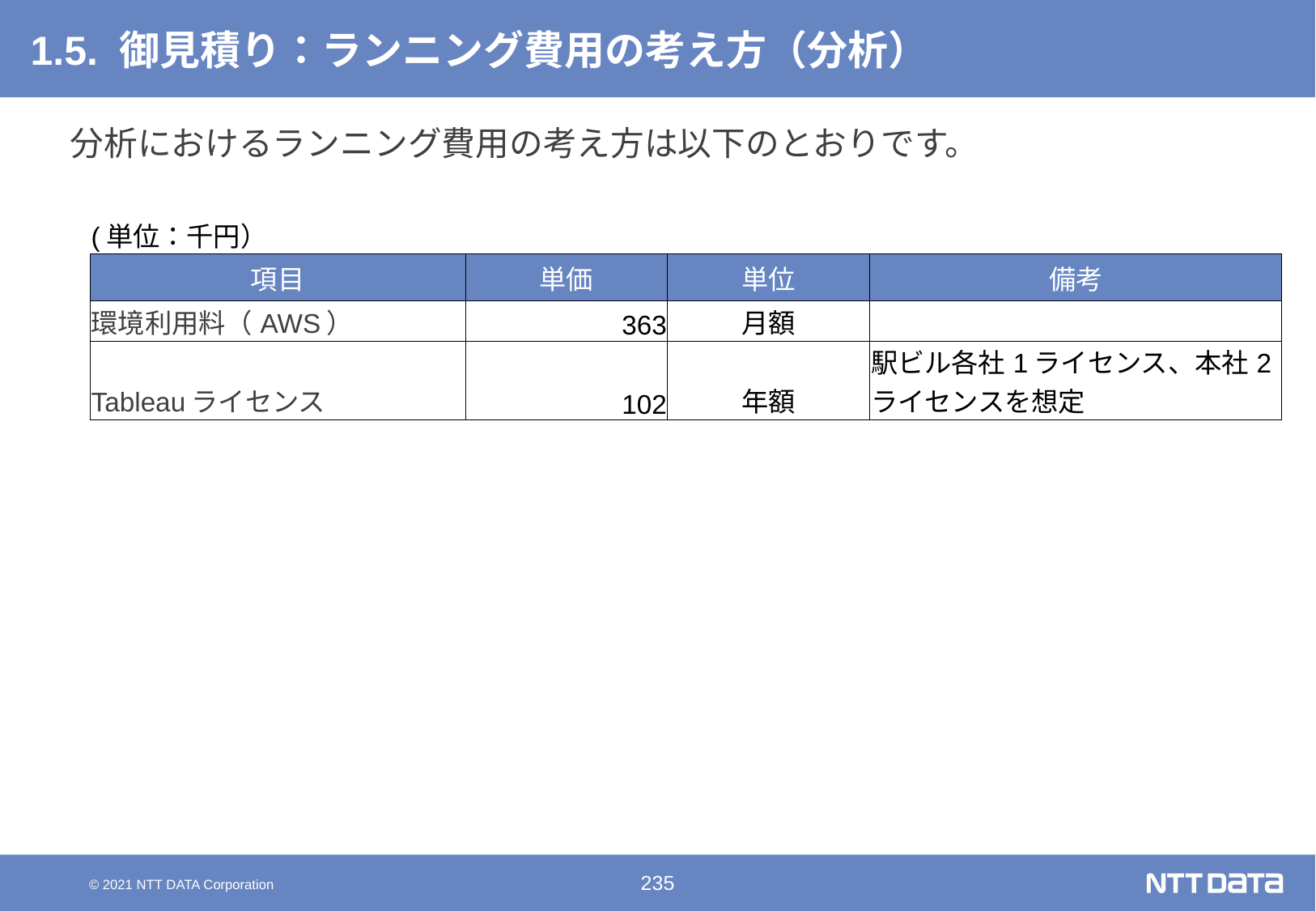

# 1.5. 御見積り：ランニング費用の考え方（分析）
分析におけるランニング費用の考え方は以下のとおりです。
| (単位：千円） |  |  |  |
| --- | --- | --- | --- |
| 項目 | 単価 | 単位 | 備考 |
| 環境利用料（AWS） | 363 | 月額 |  |
| Tableauライセンス | 102 | 年額 | 駅ビル各社1ライセンス、本社2ライセンスを想定 |